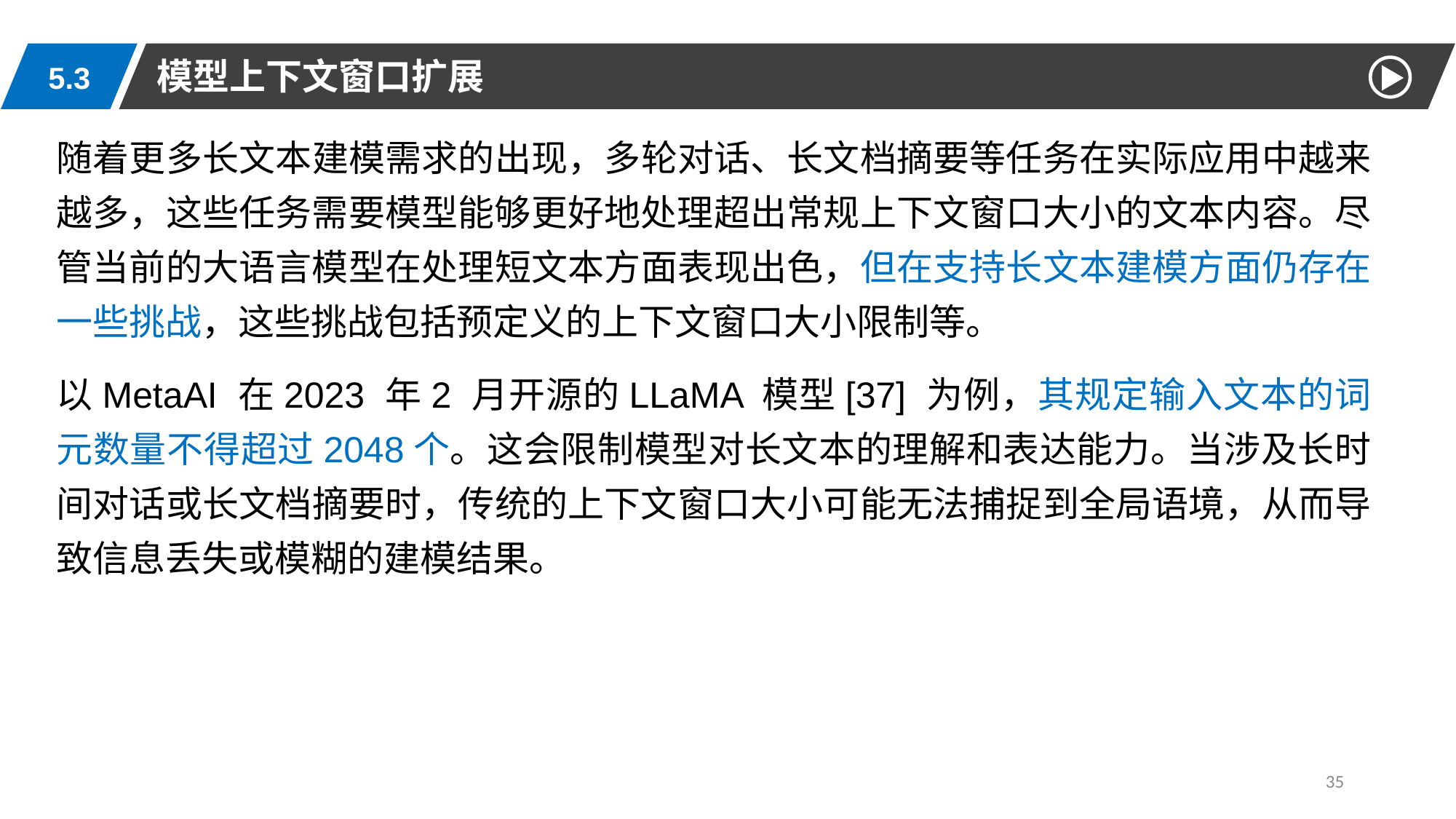

模型上下文窗口扩展
5.3

随着更多长文本建模需求的出现，多轮对话、长文档摘要等任务在实际应用中越来越多，这些任务需要模型能够更好地处理超出常规上下文窗口大小的文本内容。尽管当前的大语言模型在处理短文本方面表现出色，但在支持长文本建模方面仍存在一些挑战，这些挑战包括预定义的上下文窗口大小限制等。
以MetaAI 在2023 年2 月开源的LLaMA 模型[37] 为例，其规定输入文本的词元数量不得超过2048个。这会限制模型对长文本的理解和表达能力。当涉及长时间对话或长文档摘要时，传统的上下文窗口大小可能无法捕捉到全局语境，从而导致信息丢失或模糊的建模结果。
35